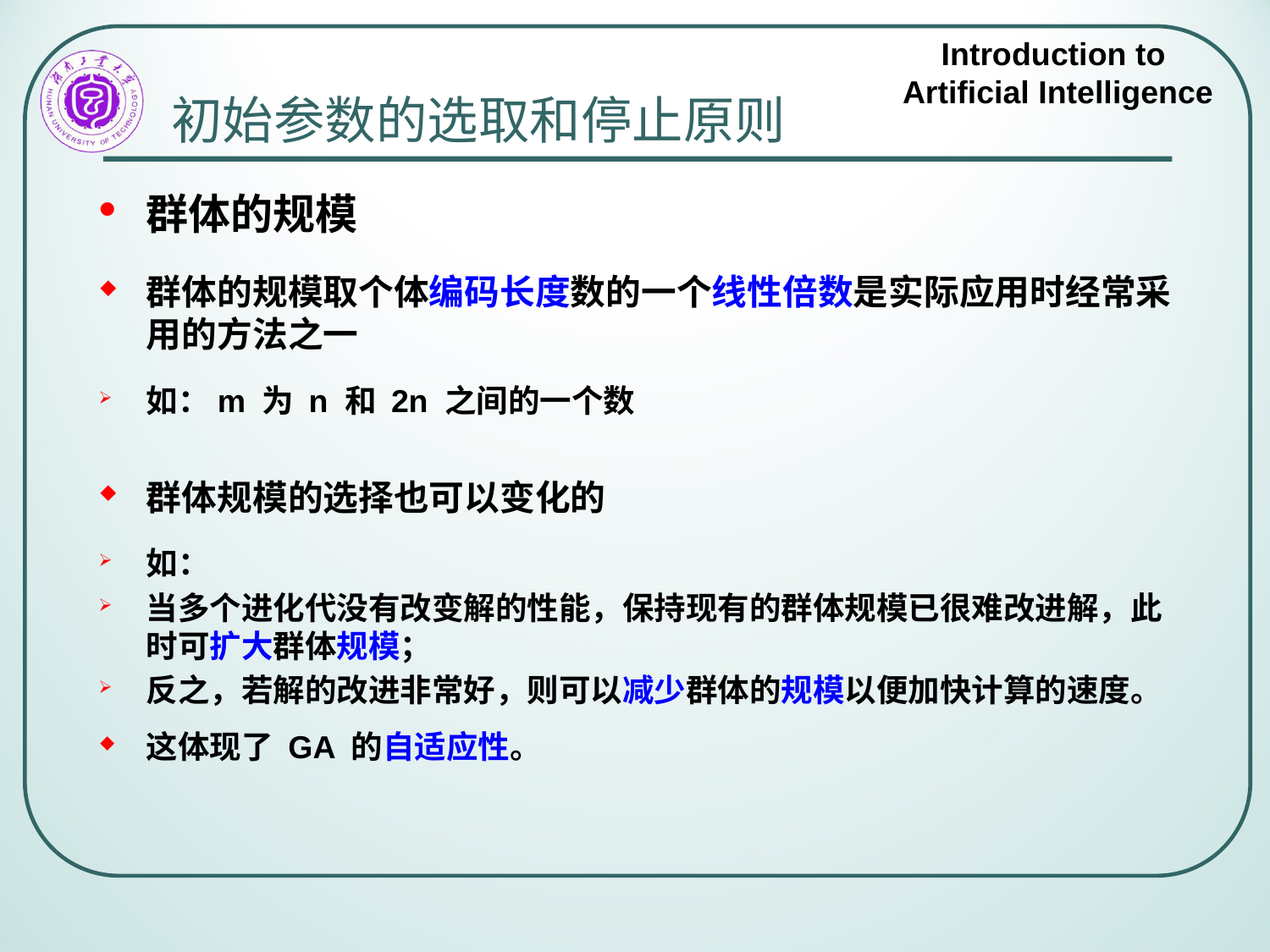

# 初始参数的选取和停止原则
群体的规模

群体的规模取个体编码长度数的一个线性倍数是实际应用时经常采用的方法之一

如：m 为 n 和 2n 之间的一个数

群体规模的选择也可以变化的

如：
当多个进化代没有改变解的性能，保持现有的群体规模已很难改进解，此时可扩大群体规模；
反之，若解的改进非常好，则可以减少群体的规模以便加快计算的速度。

这体现了 GA 的自适应性。